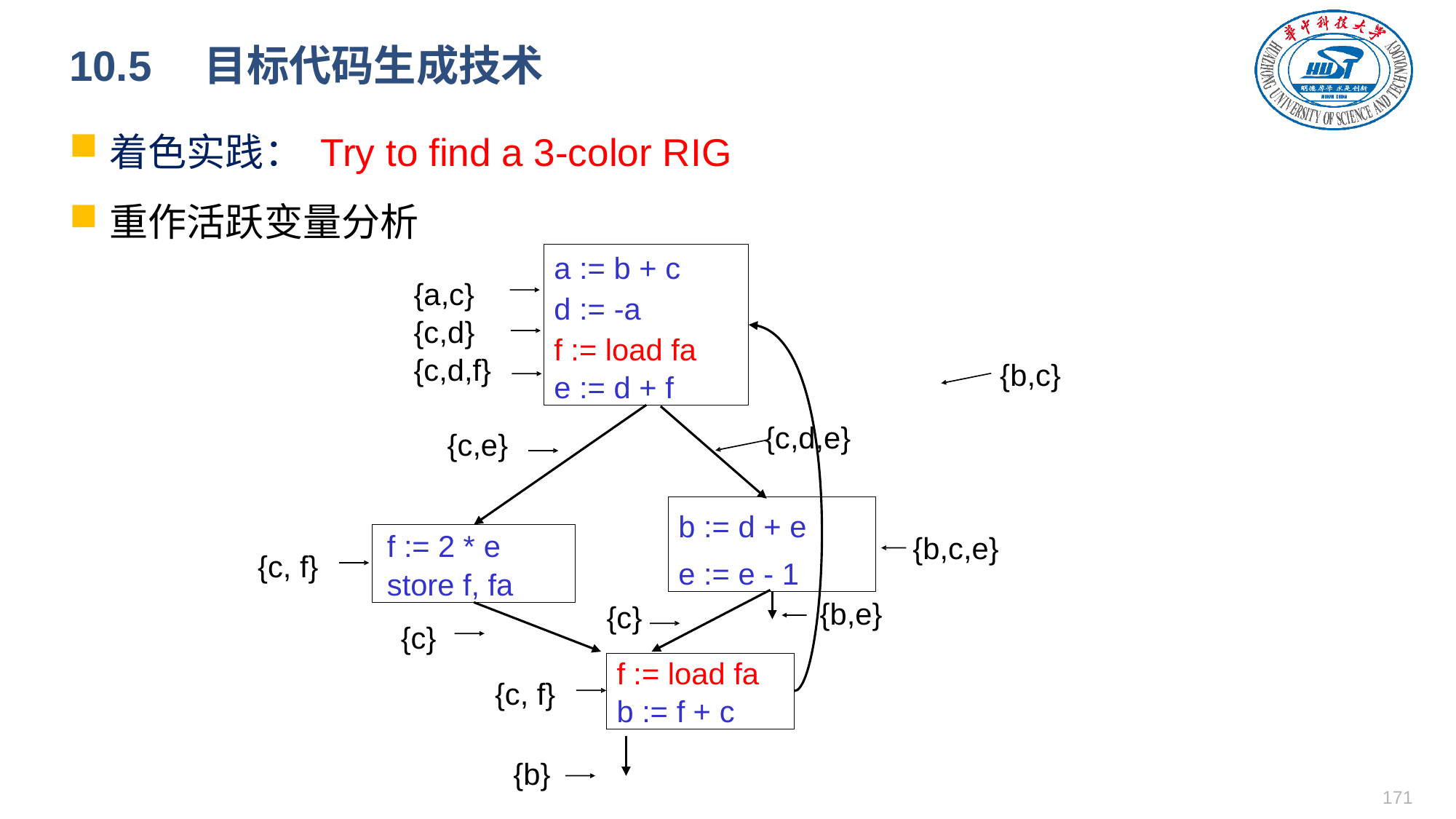

# 10.5　目标代码生成技术
着色实践： Try to find a 3-color RIG
重作活跃变量分析

 a := b + c
 d := -a
 f := load fa
 e := d + f
{a,c}
{c,d}
{c,d,f}

    {c,e}

{b,c}

{c,d,e}

 b := d + e
 e := e - 1
 f := 2 * e
 store f, fa
{b,c,e}
{c, f}

{b,e}
{c}

{c}

 f := load fa
 b := f + c
{c, f}

{b}

171